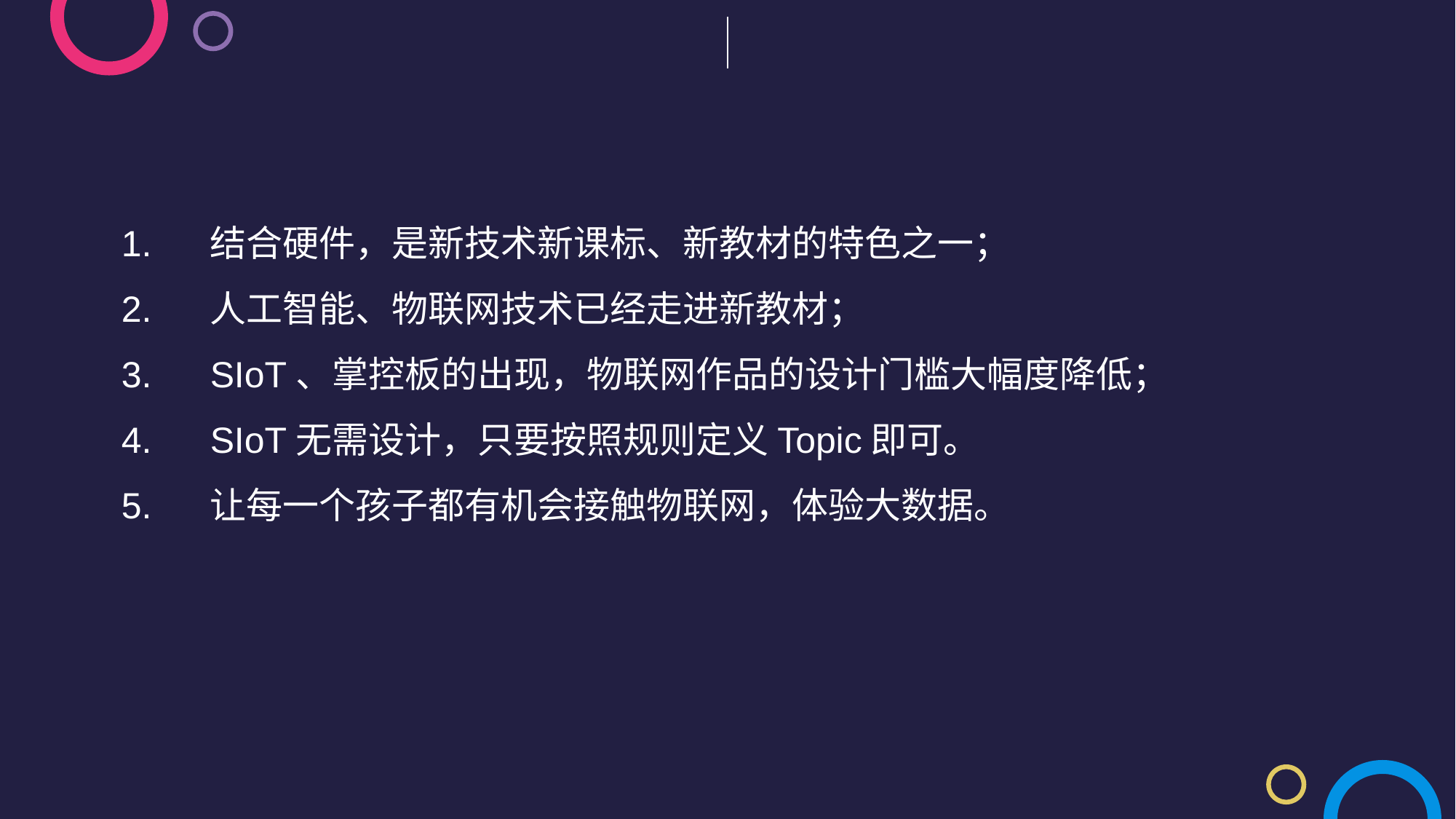

结合硬件，是新技术新课标、新教材的特色之一；
人工智能、物联网技术已经走进新教材；
SIoT、掌控板的出现，物联网作品的设计门槛大幅度降低；
SIoT无需设计，只要按照规则定义Topic即可。
让每一个孩子都有机会接触物联网，体验大数据。